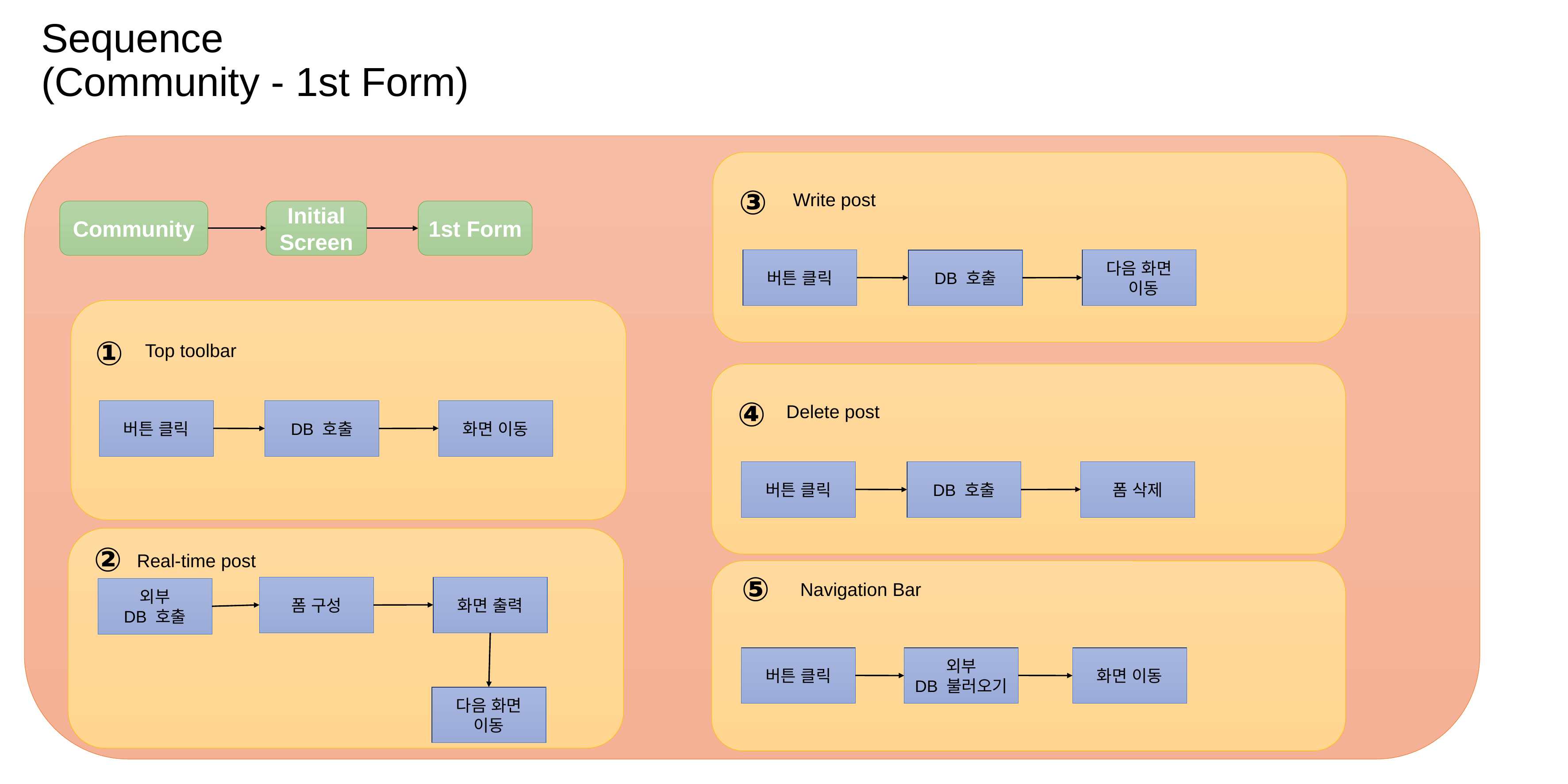

Sequence
(Community - 1st Form)

③
Write post
Community
Initial
Screen
1st Form
버튼 클릭
다음 화면
 이동
DB 호출

①
Top toolbar

④
Delete post
버튼 클릭
화면 이동
DB 호출
버튼 클릭
폼 삭제
DB 호출

②
Real-time post

⑤
Navigation Bar
화면 출력
폼 구성
외부
DB 호출
버튼 클릭
외부
DB 불러오기
화면 이동
다음 화면
이동